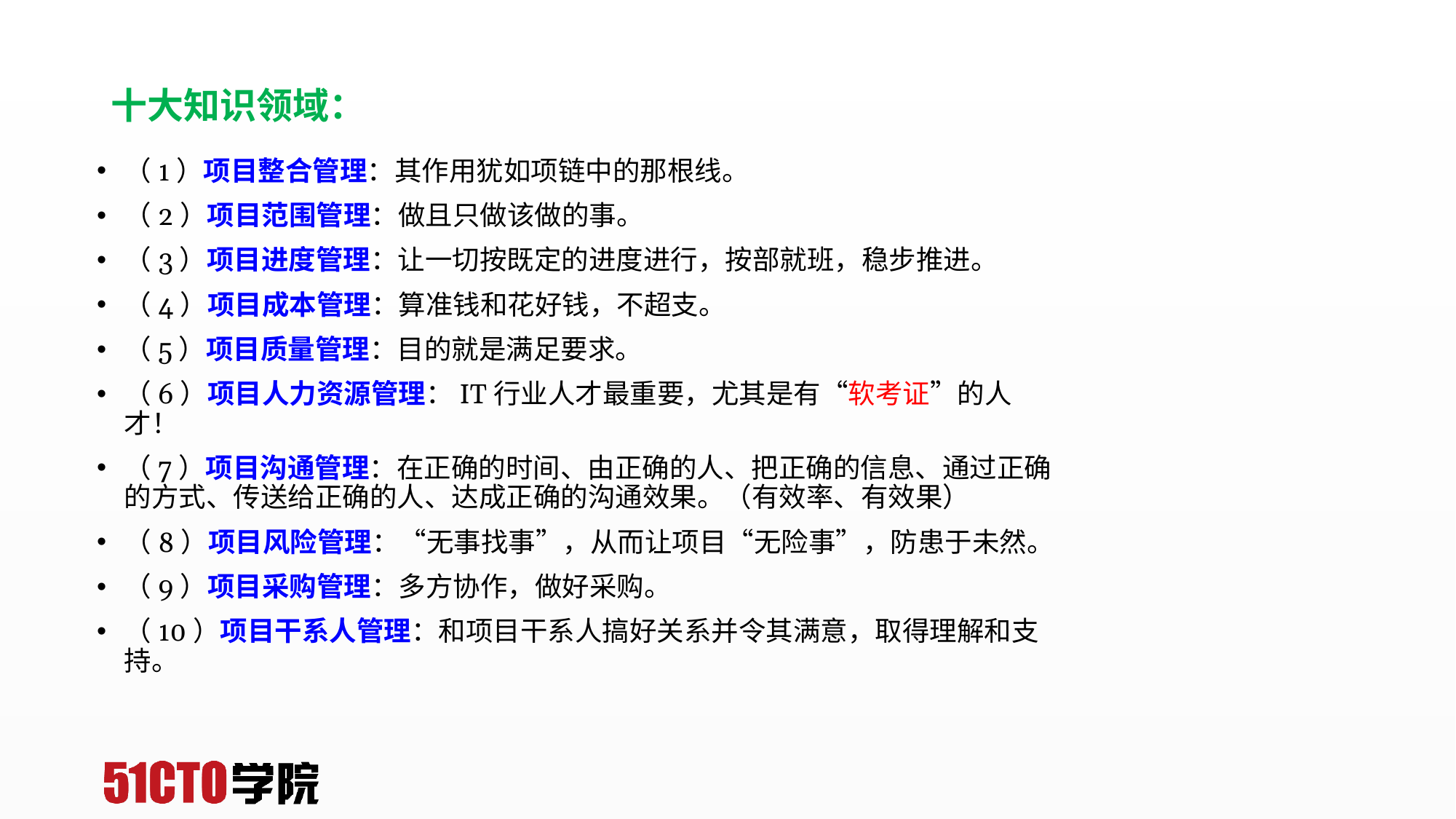

# 十大知识领域：
（1）项目整合管理：其作用犹如项链中的那根线。
（2）项目范围管理：做且只做该做的事。
（3）项目进度管理：让一切按既定的进度进行，按部就班，稳步推进。
（4）项目成本管理：算准钱和花好钱，不超支。
（5）项目质量管理：目的就是满足要求。
（6）项目人力资源管理：IT行业人才最重要，尤其是有“软考证”的人才！
（7）项目沟通管理：在正确的时间、由正确的人、把正确的信息、通过正确的方式、传送给正确的人、达成正确的沟通效果。（有效率、有效果）
（8）项目风险管理：“无事找事”，从而让项目“无险事”，防患于未然。
（9）项目采购管理：多方协作，做好采购。
（10）项目干系人管理：和项目干系人搞好关系并令其满意，取得理解和支持。